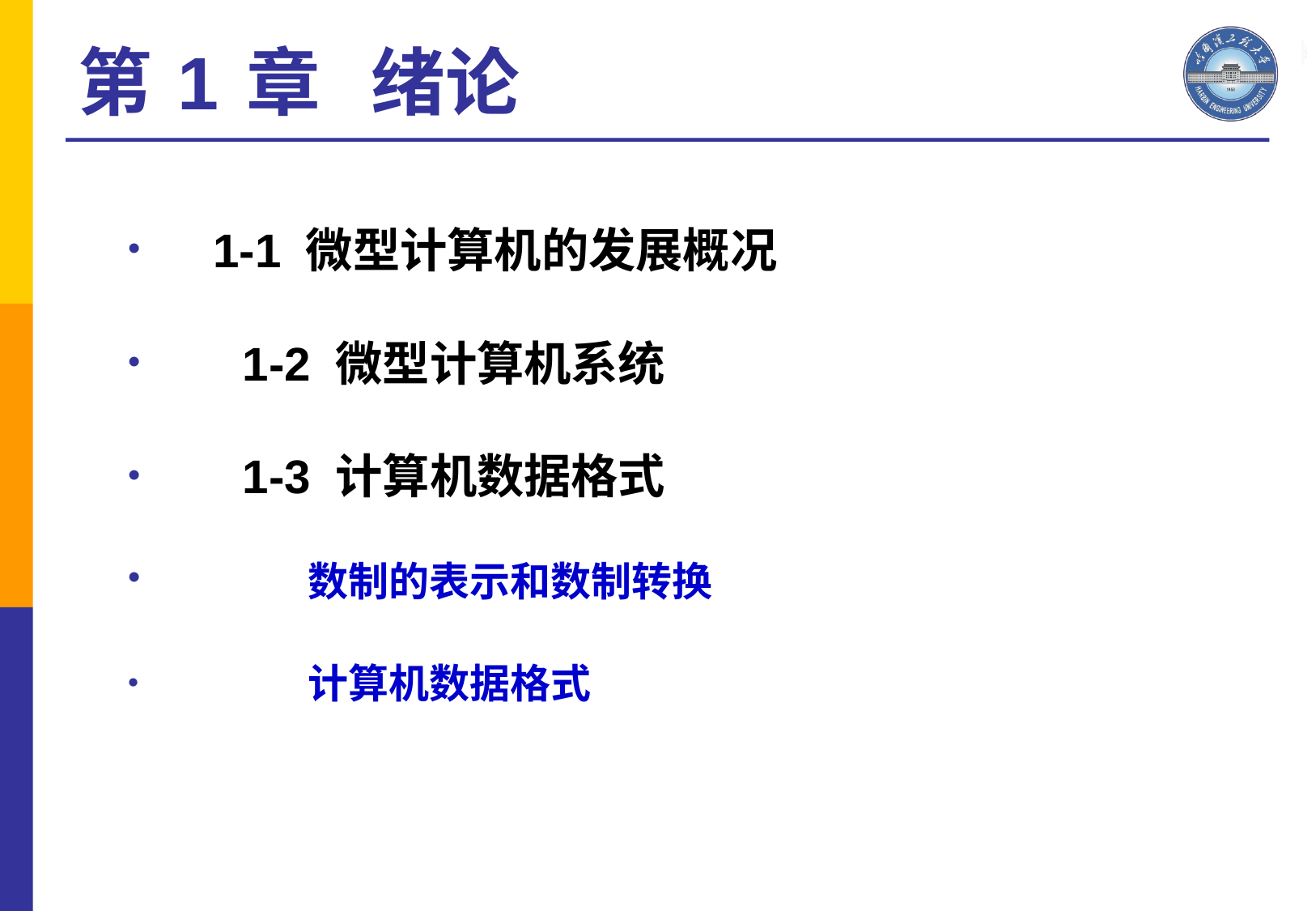

第 1 章   绪论
   1-1 微型计算机的发展概况

	1-2 微型计算机系统

	1-3 计算机数据格式

		数制的表示和数制转换

		计算机数据格式